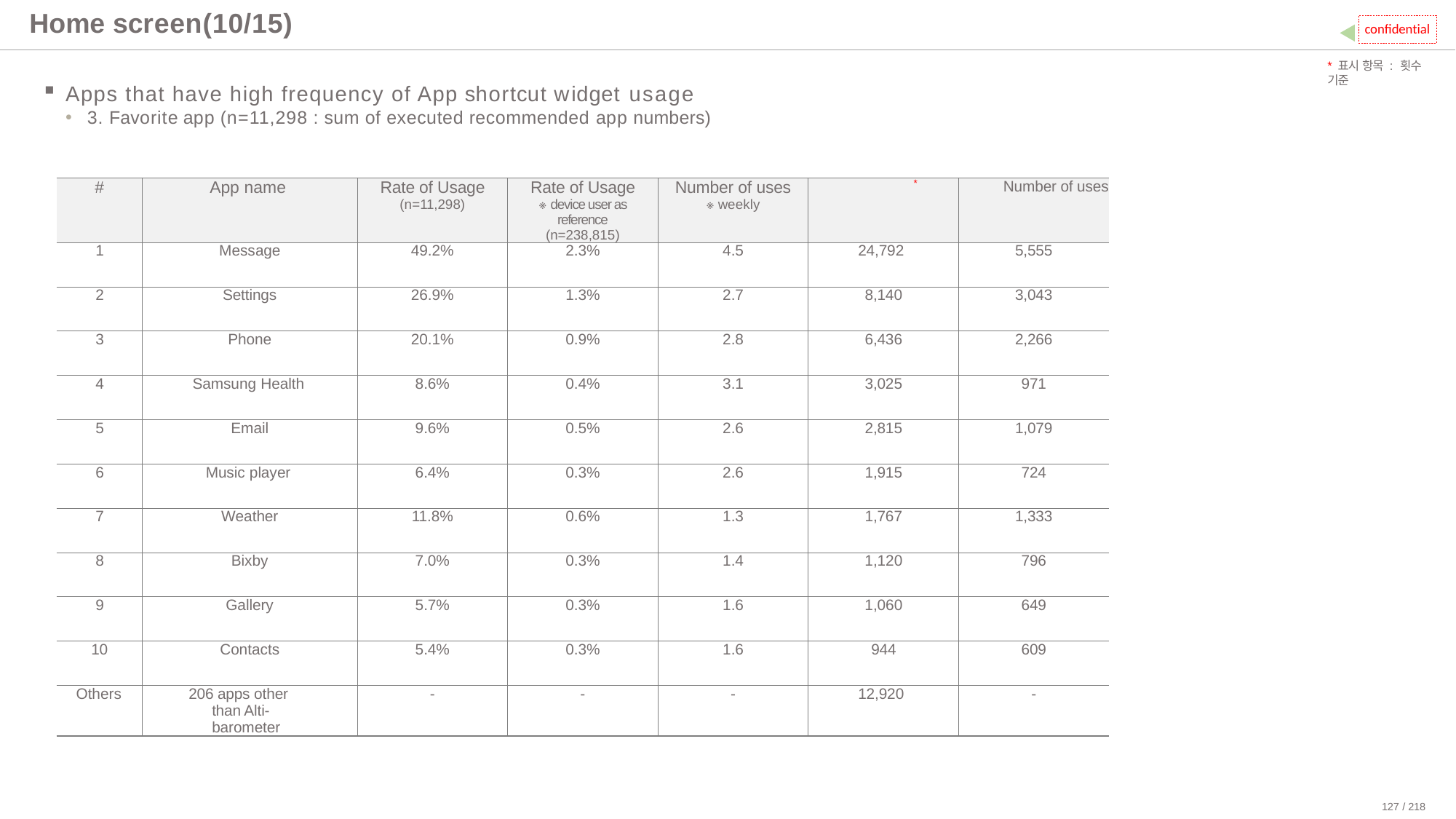

# Home screen(10/15)
confidential

*표시 항목 : 횟수 기준
Apps that have high frequency of App shortcut widget usage
3. Favorite app (n=11,298 : sum of executed recommended app numbers)
| # | App name | Rate of Usage (n=11,298) | Rate of Usage ※ device user as reference (n=238,815) | Number of uses ※ weekly | \* | Number of uses |
| --- | --- | --- | --- | --- | --- | --- |
| 1 | Message | 49.2% | 2.3% | 4.5 | 24,792 | 5,555 |
| 2 | Settings | 26.9% | 1.3% | 2.7 | 8,140 | 3,043 |
| 3 | Phone | 20.1% | 0.9% | 2.8 | 6,436 | 2,266 |
| 4 | Samsung Health | 8.6% | 0.4% | 3.1 | 3,025 | 971 |
| 5 | Email | 9.6% | 0.5% | 2.6 | 2,815 | 1,079 |
| 6 | Music player | 6.4% | 0.3% | 2.6 | 1,915 | 724 |
| 7 | Weather | 11.8% | 0.6% | 1.3 | 1,767 | 1,333 |
| 8 | Bixby | 7.0% | 0.3% | 1.4 | 1,120 | 796 |
| 9 | Gallery | 5.7% | 0.3% | 1.6 | 1,060 | 649 |
| 10 | Contacts | 5.4% | 0.3% | 1.6 | 944 | 609 |
| Others | 206 apps other than Alti-barometer | - | - | - | 12,920 | - |
사용 횟수
127 / 218